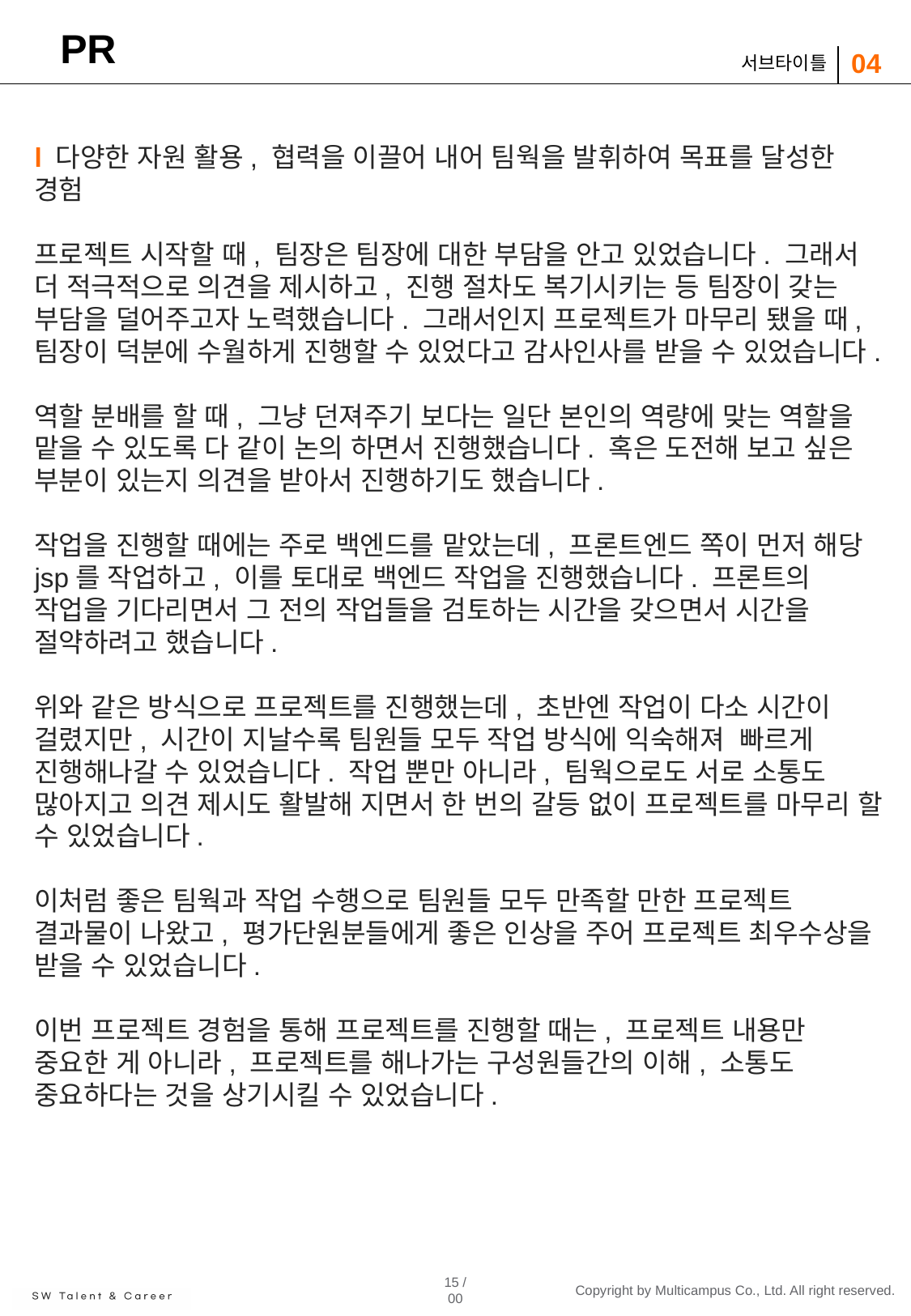

# PR
04
서브타이틀
l 다양한 자원 활용, 협력을 이끌어 내어 팀웍을 발휘하여 목표를 달성한 경험

프로젝트 시작할 때, 팀장은 팀장에 대한 부담을 안고 있었습니다. 그래서 더 적극적으로 의견을 제시하고, 진행 절차도 복기시키는 등 팀장이 갖는 부담을 덜어주고자 노력했습니다. 그래서인지 프로젝트가 마무리 됐을 때, 팀장이 덕분에 수월하게 진행할 수 있었다고 감사인사를 받을 수 있었습니다.

역할 분배를 할 때, 그냥 던져주기 보다는 일단 본인의 역량에 맞는 역할을 맡을 수 있도록 다 같이 논의 하면서 진행했습니다. 혹은 도전해 보고 싶은 부분이 있는지 의견을 받아서 진행하기도 했습니다.

작업을 진행할 때에는 주로 백엔드를 맡았는데, 프론트엔드 쪽이 먼저 해당 jsp를 작업하고, 이를 토대로 백엔드 작업을 진행했습니다. 프론트의 작업을 기다리면서 그 전의 작업들을 검토하는 시간을 갖으면서 시간을 절약하려고 했습니다.

위와 같은 방식으로 프로젝트를 진행했는데, 초반엔 작업이 다소 시간이 걸렸지만, 시간이 지날수록 팀원들 모두 작업 방식에 익숙해져  빠르게 진행해나갈 수 있었습니다. 작업 뿐만 아니라, 팀웍으로도 서로 소통도 많아지고 의견 제시도 활발해 지면서 한 번의 갈등 없이 프로젝트를 마무리 할 수 있었습니다.

이처럼 좋은 팀웍과 작업 수행으로 팀원들 모두 만족할 만한 프로젝트 결과물이 나왔고, 평가단원분들에게 좋은 인상을 주어 프로젝트 최우수상을 받을 수 있었습니다.

이번 프로젝트 경험을 통해 프로젝트를 진행할 때는, 프로젝트 내용만 중요한 게 아니라, 프로젝트를 해나가는 구성원들간의 이해, 소통도 중요하다는 것을 상기시킬 수 있었습니다.